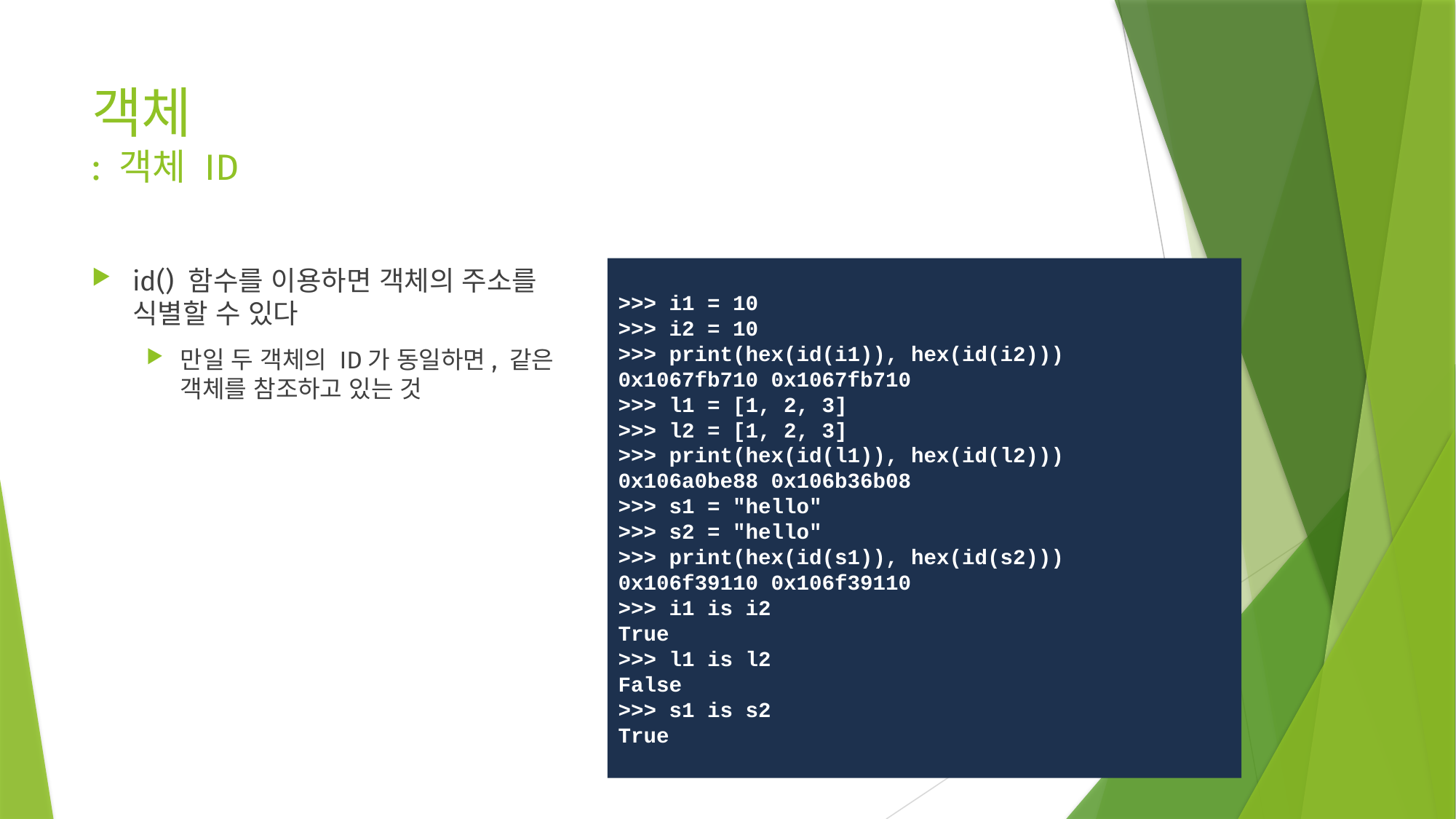

# 객체 : 객체 ID
id() 함수를 이용하면 객체의 주소를 식별할 수 있다
만일 두 객체의 ID가 동일하면, 같은 객체를 참조하고 있는 것

>>> i1 = 10
>>> i2 = 10
>>> print(hex(id(i1)), hex(id(i2)))
0x1067fb710 0x1067fb710
>>> l1 = [1, 2, 3]
>>> l2 = [1, 2, 3]
>>> print(hex(id(l1)), hex(id(l2)))
0x106a0be88 0x106b36b08
>>> s1 = "hello"
>>> s2 = "hello"
>>> print(hex(id(s1)), hex(id(s2)))
0x106f39110 0x106f39110
>>> i1 is i2
True
>>> l1 is l2
False
>>> s1 is s2
True